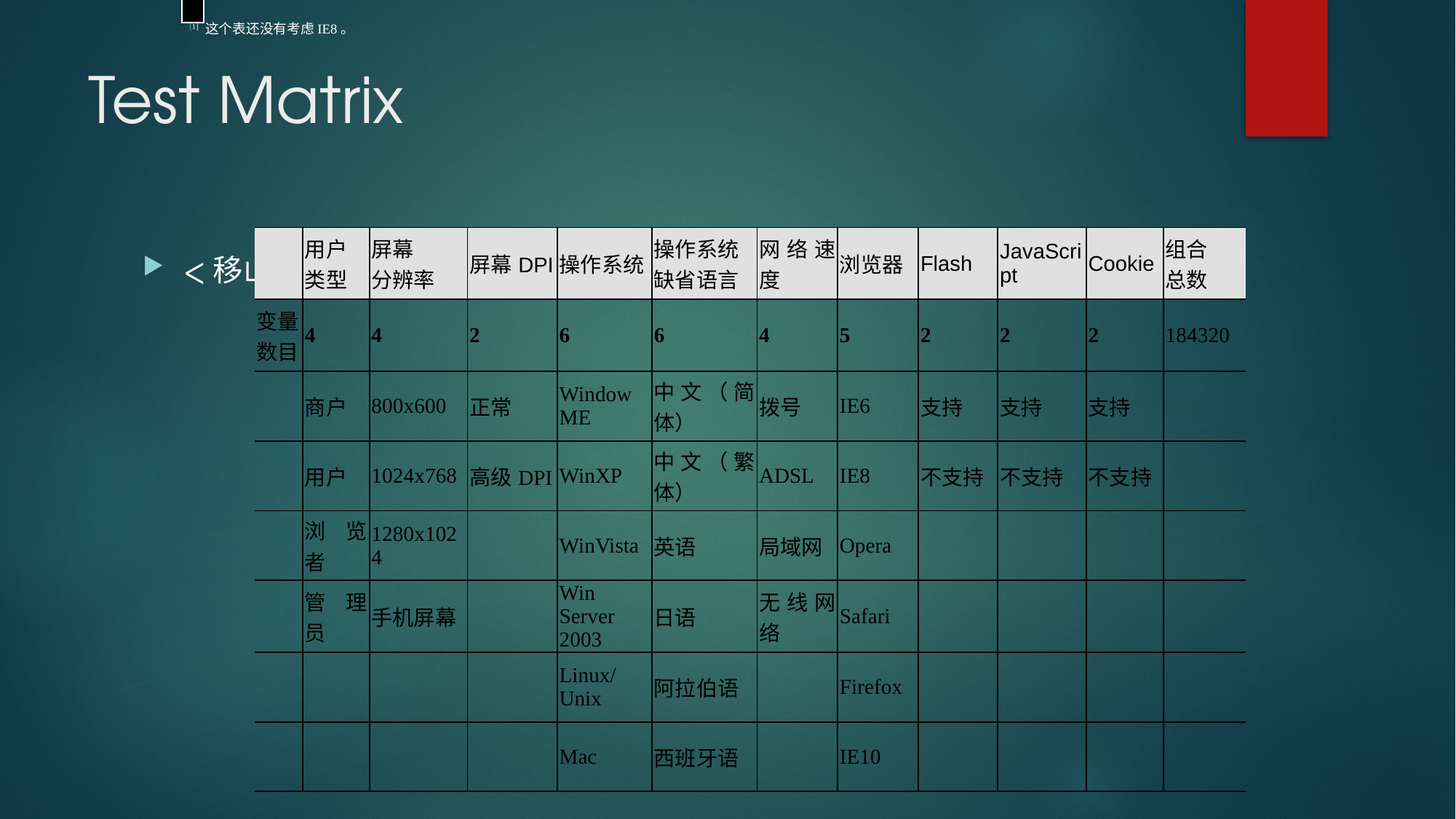

[1] 这个表还没有考虑IE8。
# Test Matrix
|  | 用户 类型 | 屏幕 分辨率 | 屏幕DPI | 操作系统 | 操作系统 缺省语言 | 网络速度 | 浏览器 | Flash | JavaScript | Cookie | 组合 总数 |
| --- | --- | --- | --- | --- | --- | --- | --- | --- | --- | --- | --- |
| 变量 数目 | 4 | 4 | 2 | 6 | 6 | 4 | 5 | 2 | 2 | 2 | 184320 |
|  | 商户 | 800x600 | 正常 | WindowME | 中文（简体） | 拨号 | IE6 | 支持 | 支持 | 支持 |  |
|  | 用户 | 1024x768 | 高级DPI | WinXP | 中文（繁体） | ADSL | IE8 | 不支持 | 不支持 | 不支持 |  |
|  | 浏览者 | 1280x1024 |  | WinVista | 英语 | 局域网 | Opera |  |  |  |  |
|  | 管理员 | 手机屏幕 |  | Win Server 2003 | 日语 | 无线网络 | Safari |  |  |  |  |
|  |  |  |  | Linux/Unix | 阿拉伯语 |  | Firefox |  |  |  |  |
|  |  |  |  | Mac | 西班牙语 |  | IE10 |  |  |  |  |
<移山之道> 表 13-4